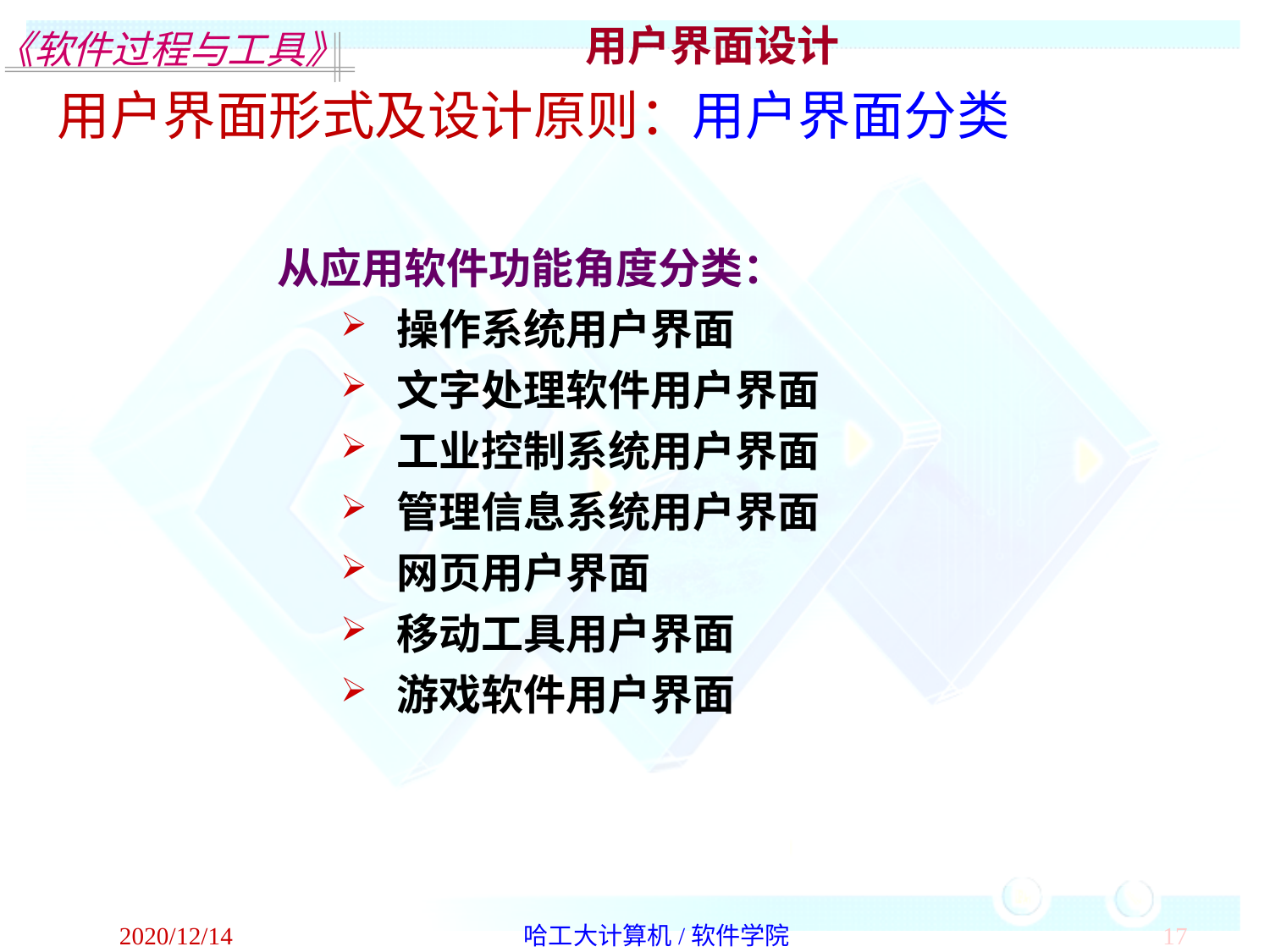

用户界面设计
用户界面形式及设计原则：用户界面分类

从应用软件功能角度分类：
  操作系统用户界面
  文字处理软件用户界面
  工业控制系统用户界面
  管理信息系统用户界面
  网页用户界面
  移动工具用户界面
  游戏软件用户界面